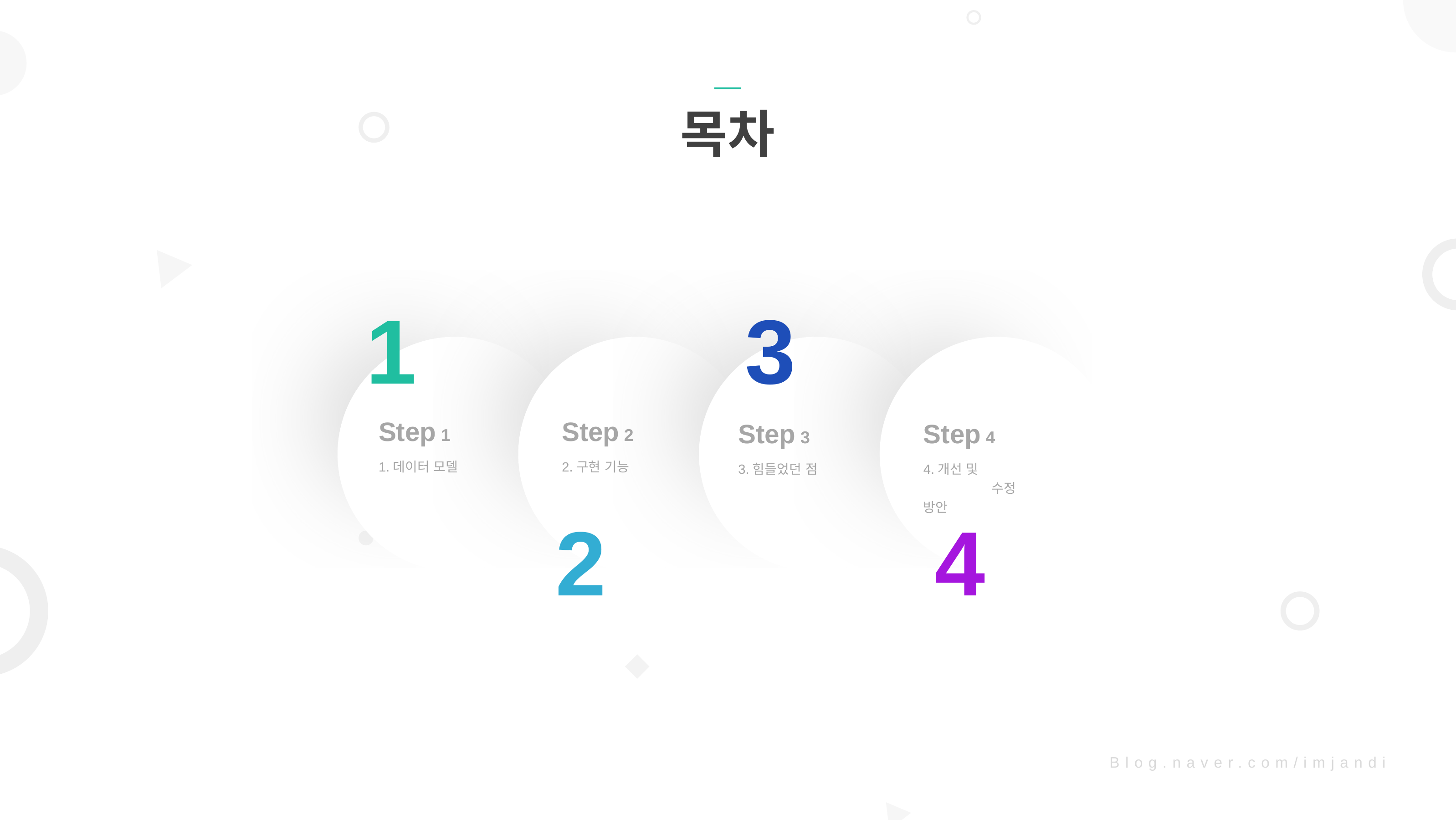

목차
1
3

Step 1
1.데이터 모델

Step 2
Step 3
Step 4
2.구현 기능
3.힘들었던 점
4.개선 및
	수정 방안
2
4